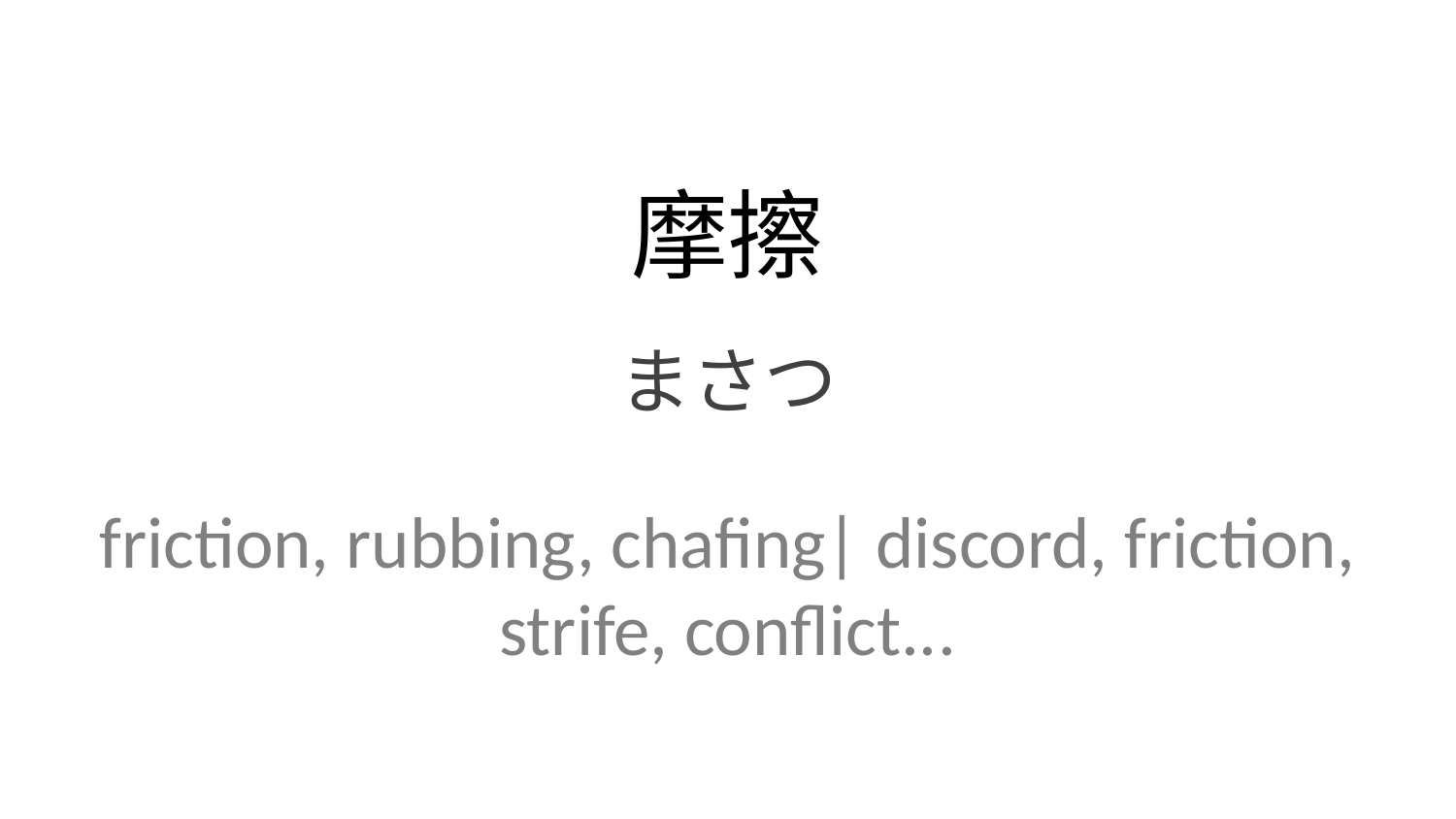

摩擦

まさつ
friction, rubbing, chafing| discord, friction, strife, conflict...